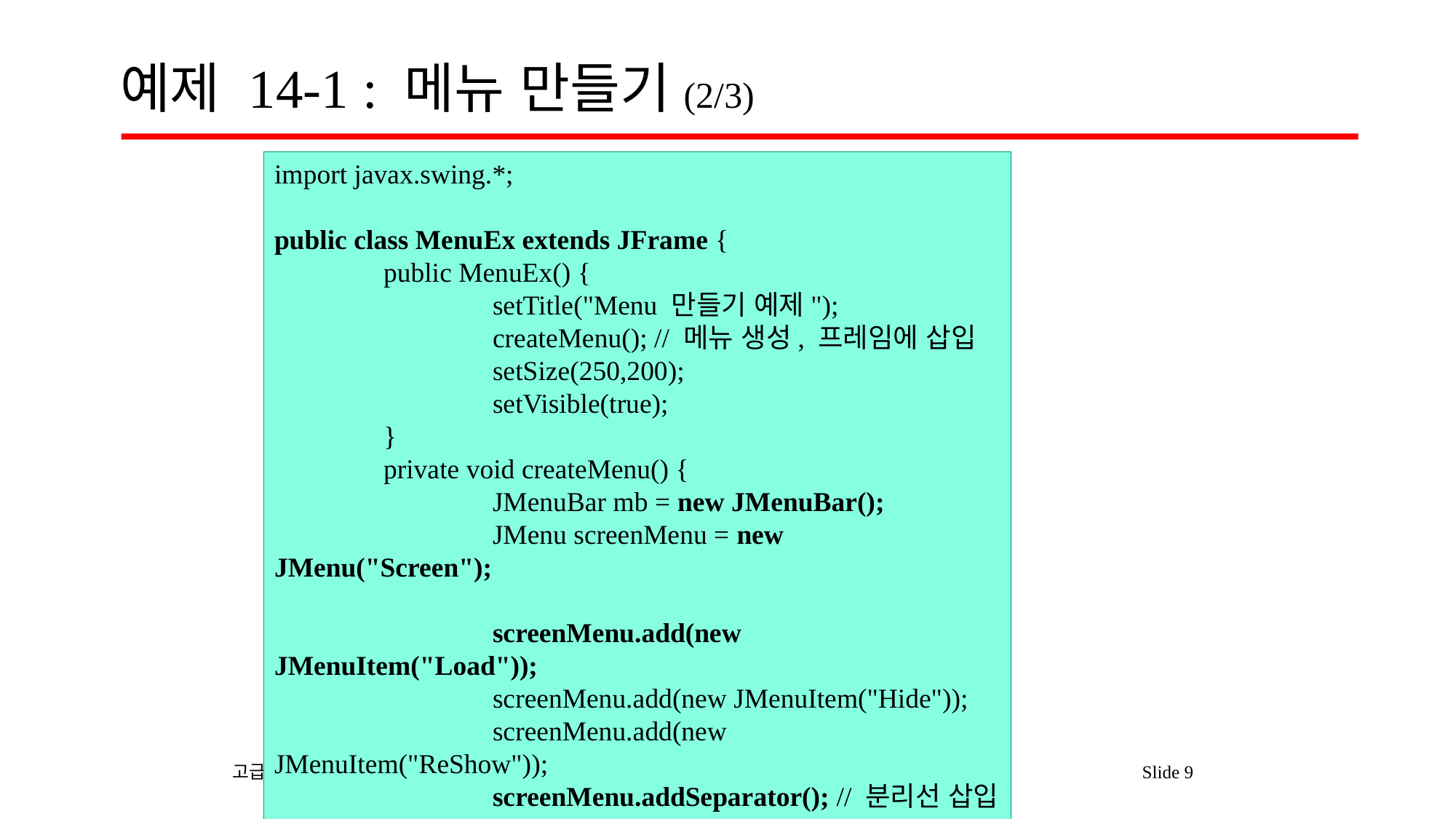

# 예제 14-1 : 메뉴 만들기(2/3)
import javax.swing.*;

public class MenuEx extends JFrame {
	public MenuEx() {
		setTitle("Menu 만들기 예제");
		createMenu(); // 메뉴 생성, 프레임에 삽입
		setSize(250,200);
		setVisible(true);
	}
	private void createMenu() {
		JMenuBar mb = new JMenuBar();
		JMenu screenMenu = new JMenu("Screen");

		screenMenu.add(new JMenuItem("Load"));
		screenMenu.add(new JMenuItem("Hide"));
		screenMenu.add(new JMenuItem("ReShow"));
		screenMenu.addSeparator(); // 분리선 삽입
		screenMenu.add(new JMenuItem("Exit"));